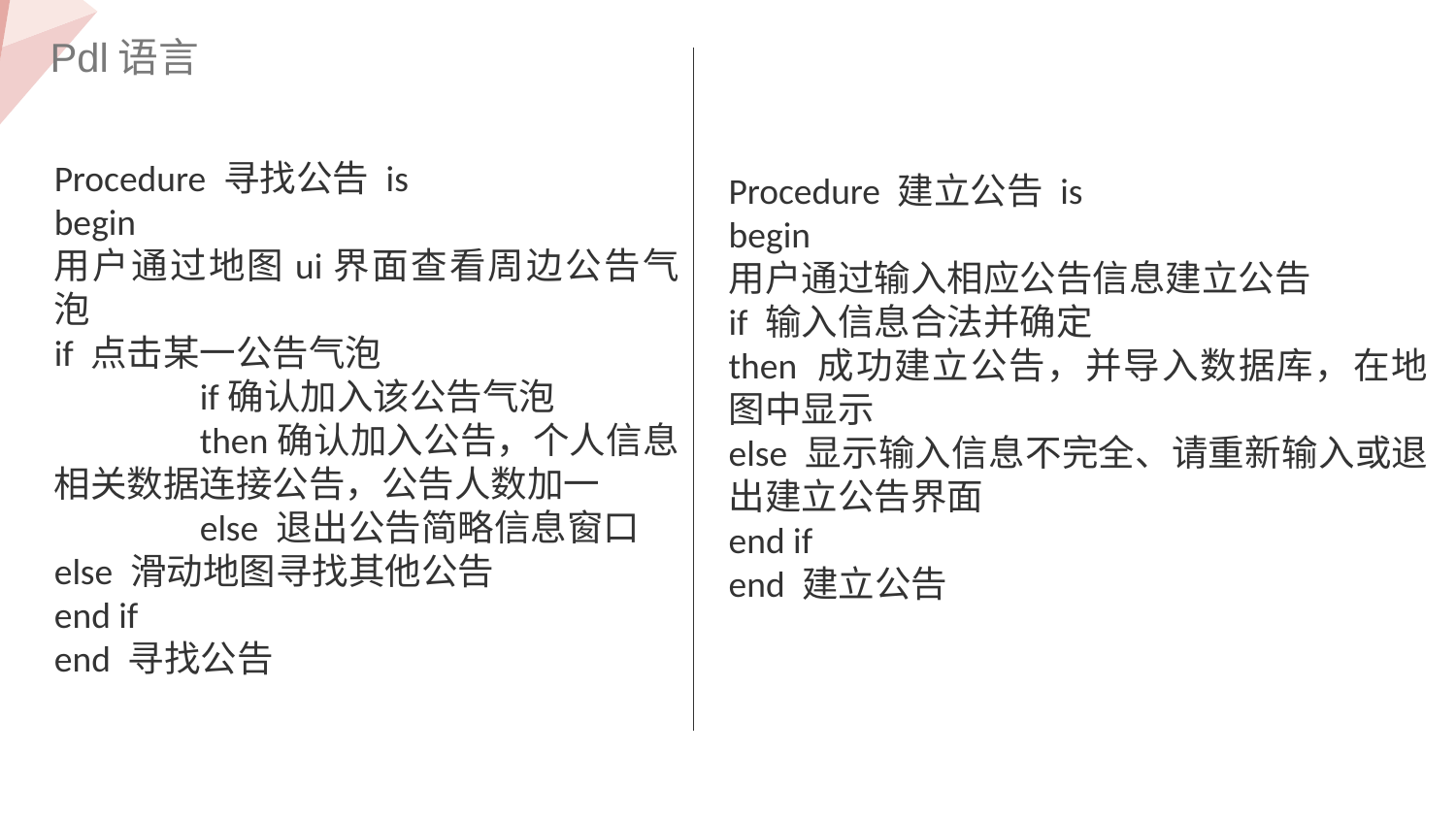

Pdl语言

Procedure 寻找公告 is
begin
用户通过地图ui界面查看周边公告气泡
if 点击某一公告气泡
	if确认加入该公告气泡
	then确认加入公告，个人信息相关数据连接公告，公告人数加一
	else 退出公告简略信息窗口
else 滑动地图寻找其他公告
end if
end 寻找公告
Procedure 建立公告 is
begin
用户通过输入相应公告信息建立公告
if 输入信息合法并确定
then 成功建立公告，并导入数据库，在地图中显示
else 显示输入信息不完全、请重新输入或退出建立公告界面
end if
end 建立公告